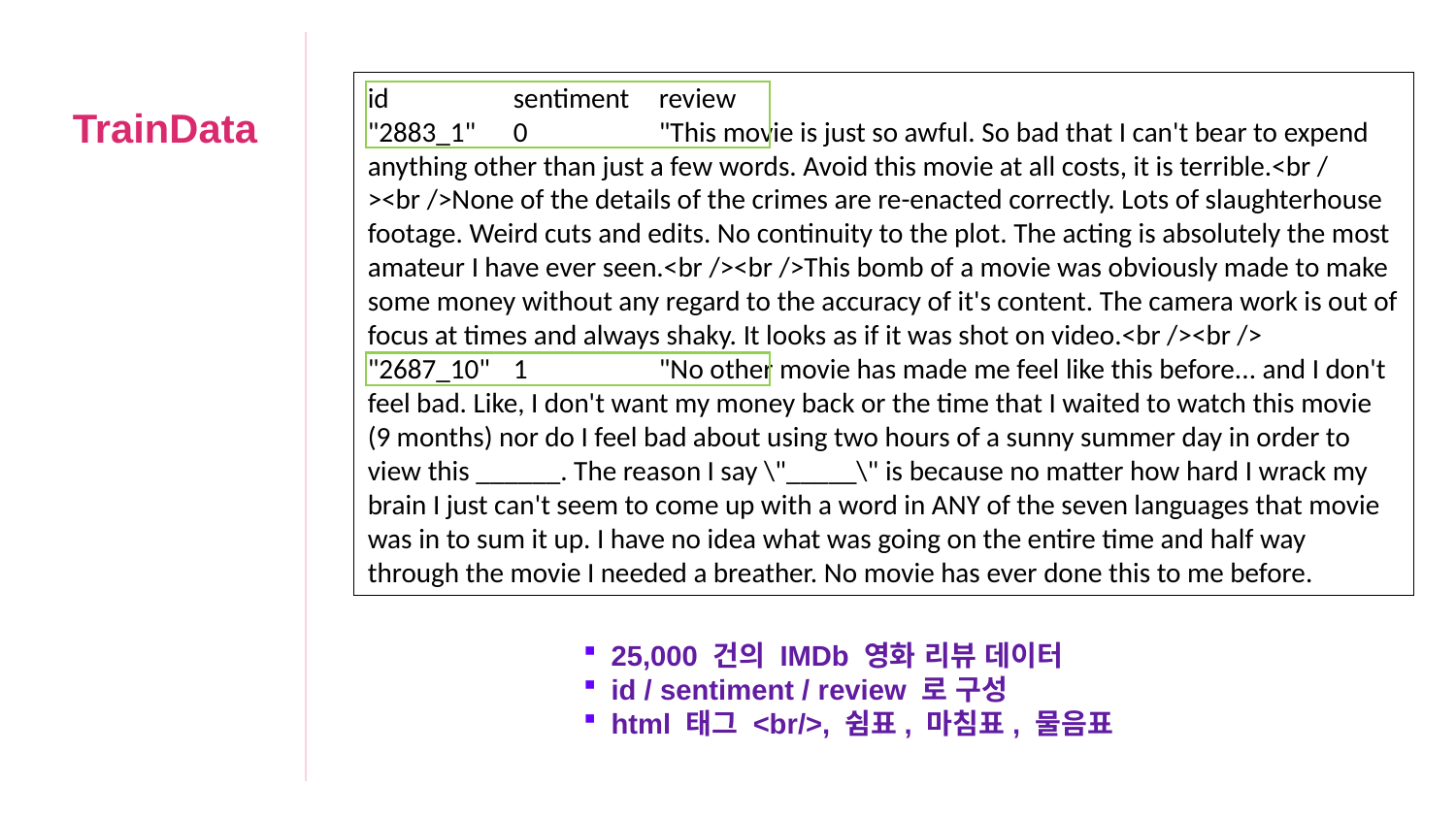

id	sentiment	review
"2883_1"	0	"This movie is just so awful. So bad that I can't bear to expend anything other than just a few words. Avoid this movie at all costs, it is terrible.<br /><br />None of the details of the crimes are re-enacted correctly. Lots of slaughterhouse footage. Weird cuts and edits. No continuity to the plot. The acting is absolutely the most amateur I have ever seen.<br /><br />This bomb of a movie was obviously made to make some money without any regard to the accuracy of it's content. The camera work is out of focus at times and always shaky. It looks as if it was shot on video.<br /><br />
"2687_10"	1	"No other movie has made me feel like this before... and I don't feel bad. Like, I don't want my money back or the time that I waited to watch this movie (9 months) nor do I feel bad about using two hours of a sunny summer day in order to view this ______. The reason I say \"_____\" is because no matter how hard I wrack my brain I just can't seem to come up with a word in ANY of the seven languages that movie was in to sum it up. I have no idea what was going on the entire time and half way through the movie I needed a breather. No movie has ever done this to me before.

TrainData

25,000 건의 IMDb 영화 리뷰 데이터
id / sentiment / review 로 구성
html 태그 <br/>, 쉼표, 마침표, 물음표